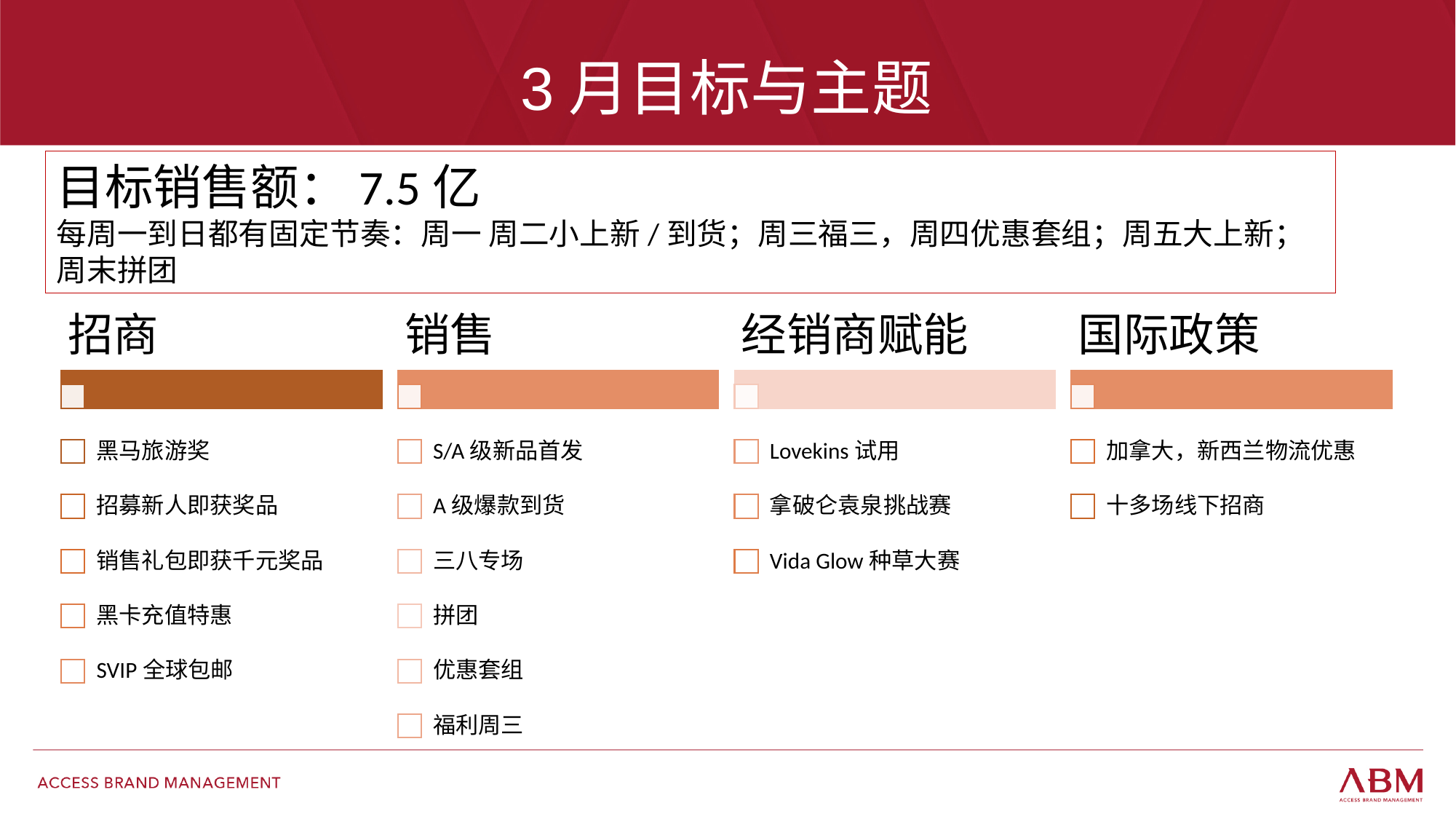

# 3月目标与主题
目标销售额：7.5亿
每周一到日都有固定节奏：周一 周二小上新/到货；周三福三，周四优惠套组；周五大上新；周末拼团
招商
黑马旅游奖
招募新人即获奖品
销售礼包即获千元奖品
黑卡充值特惠
SVIP全球包邮
销售
S/A级新品首发
A级爆款到货
三八专场
拼团
优惠套组
福利周三
经销商赋能
Lovekins试用
拿破仑袁泉挑战赛
Vida Glow种草大赛
国际政策
加拿大，新西兰物流优惠
十多场线下招商